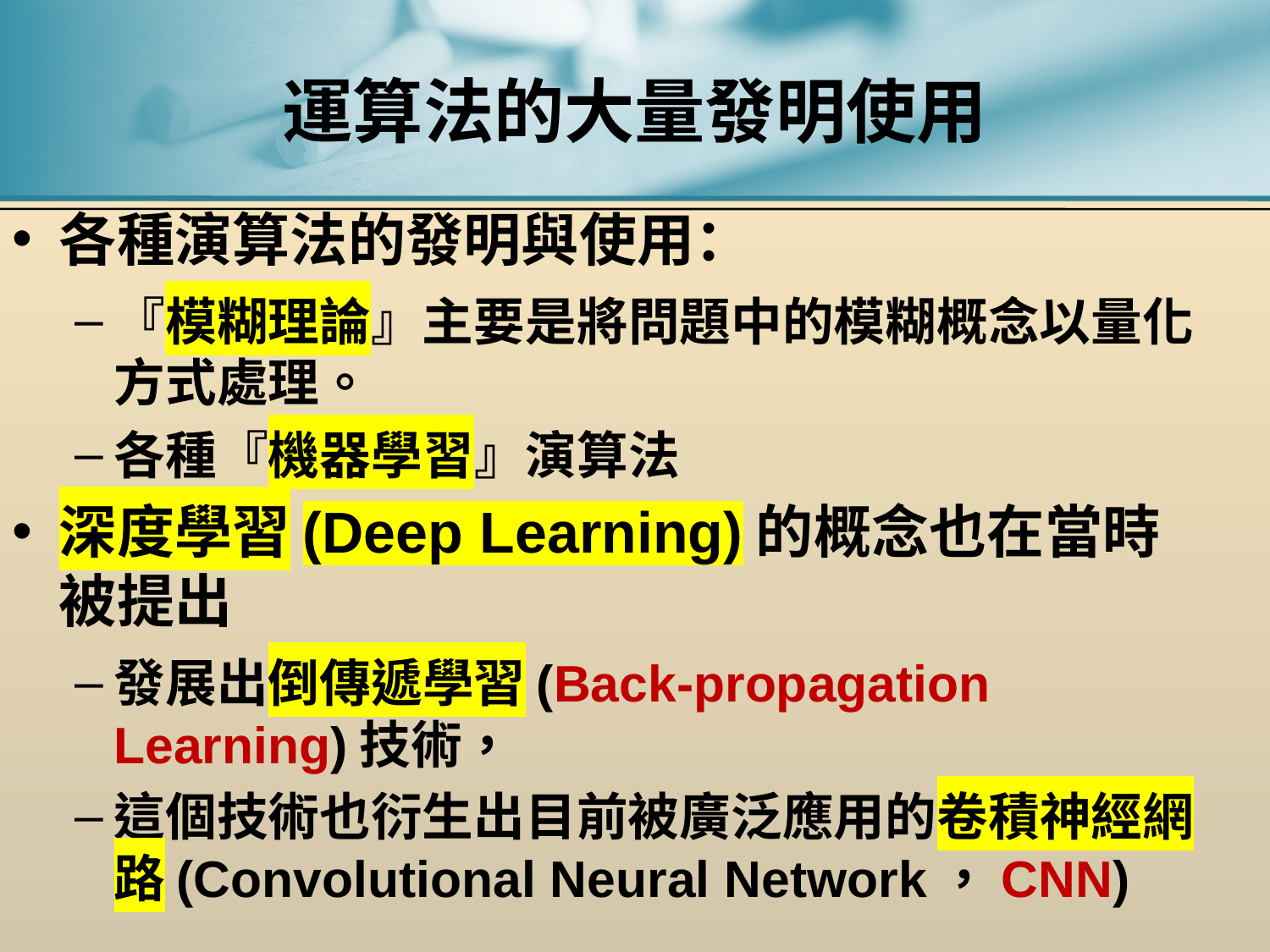

# 運算法的大量發明使用
各種演算法的發明與使用：
『模糊理論』主要是將問題中的模糊概念以量化方式處理。
各種『機器學習』演算法
深度學習(Deep Learning)的概念也在當時被提出
發展出倒傳遞學習(Back-propagation Learning)技術，
這個技術也衍生出目前被廣泛應用的卷積神經網路(Convolutional Neural Network，CNN)